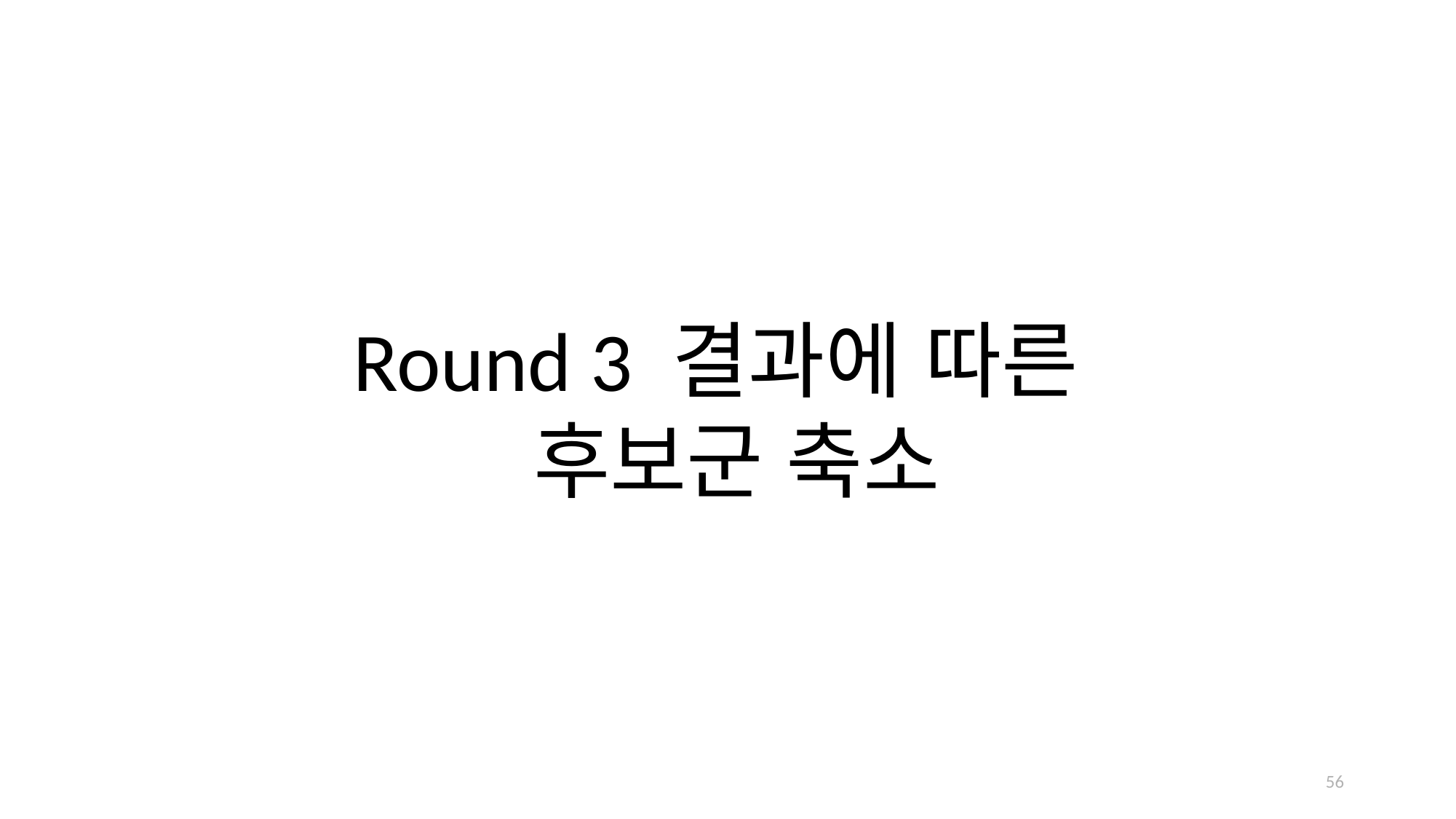

Round 3 결과에 따른
		후보군 축소
56